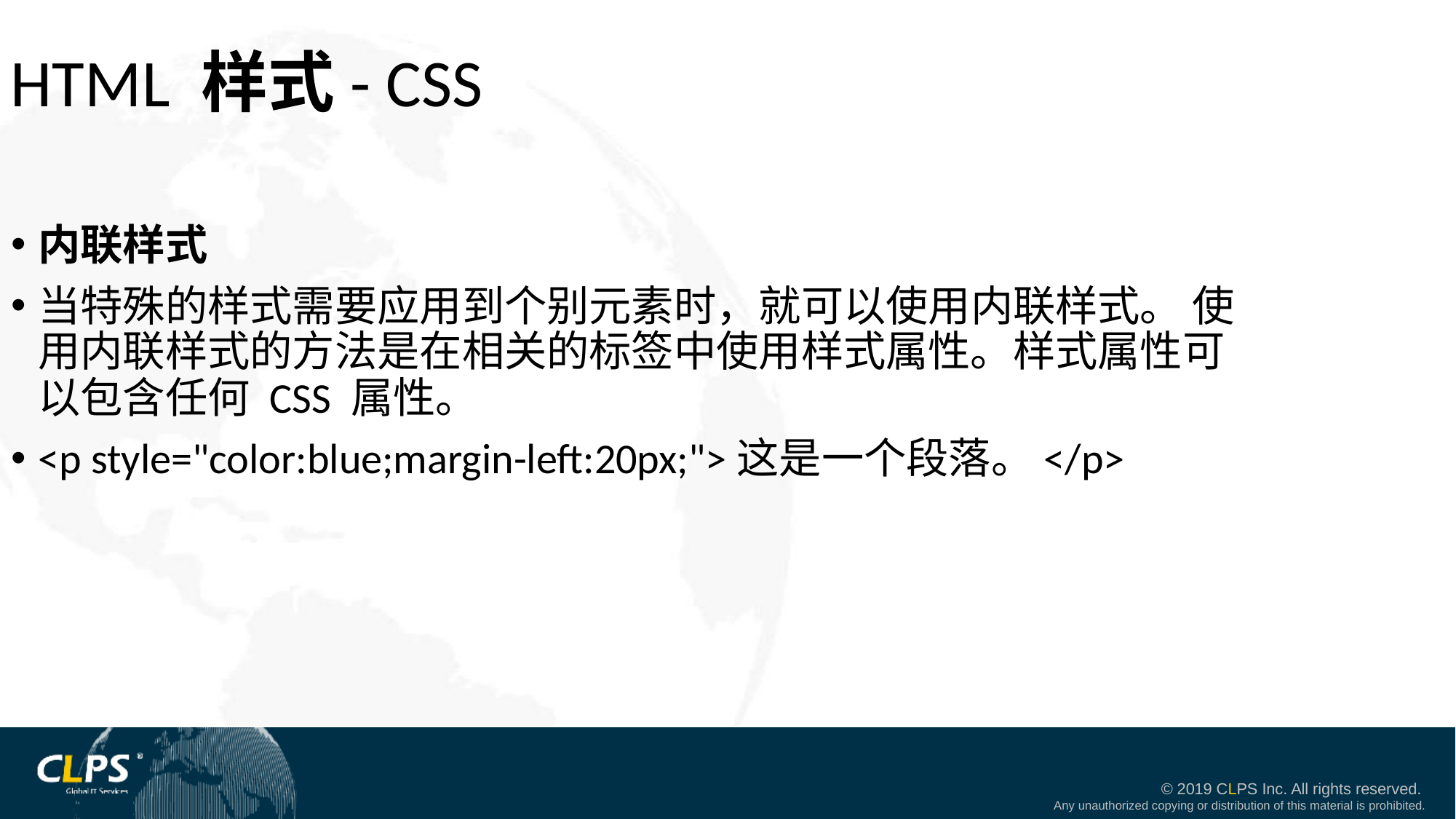

HTML 样式- CSS
内联样式
当特殊的样式需要应用到个别元素时，就可以使用内联样式。 使用内联样式的方法是在相关的标签中使用样式属性。样式属性可以包含任何 CSS 属性。
<p style="color:blue;margin-left:20px;">这是一个段落。</p>